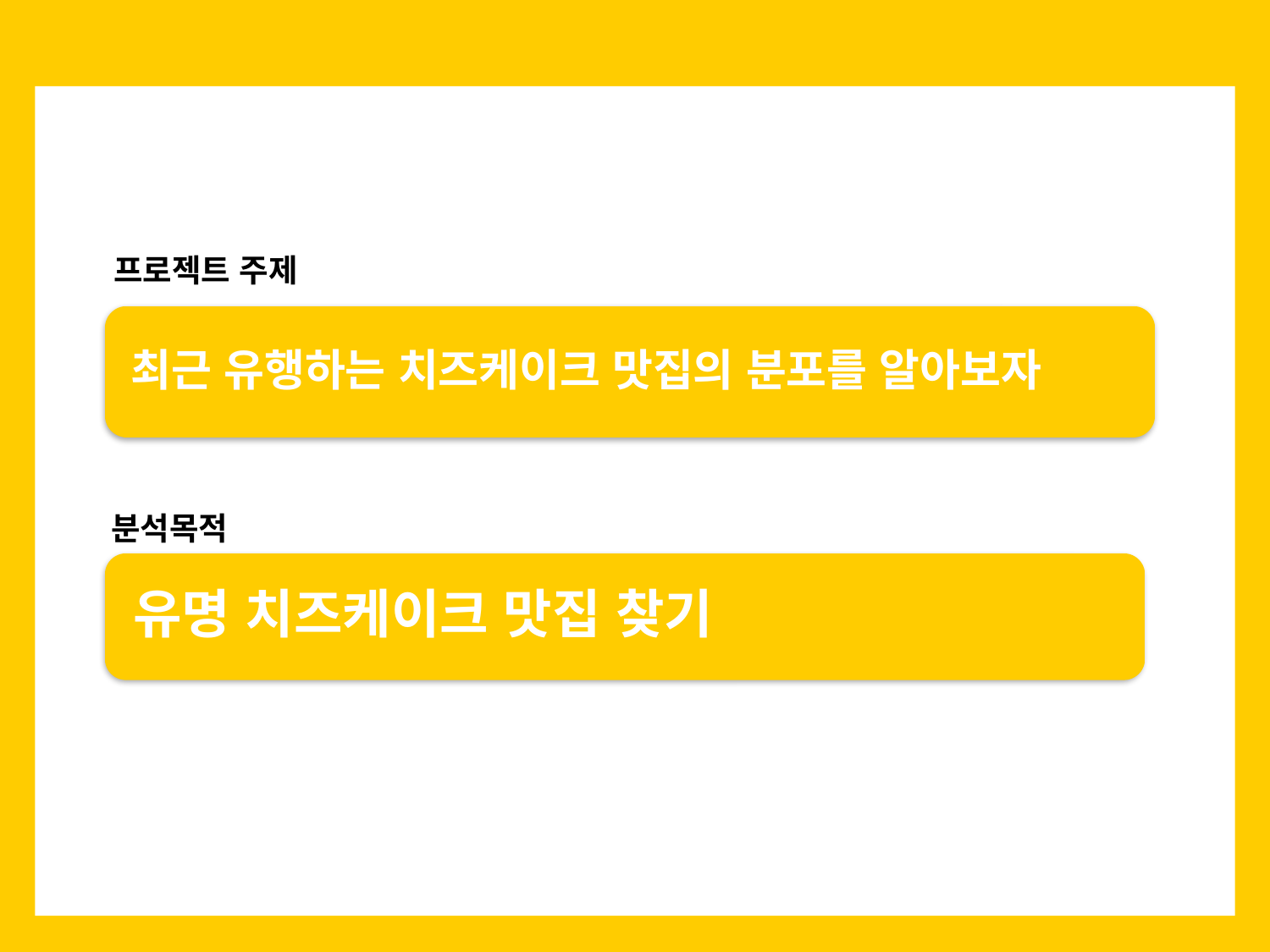

프로젝트 주제

최근 유행하는 치즈케이크 맛집의 분포를 알아보자

     분석목적

유명 치즈케이크 맛집 찾기